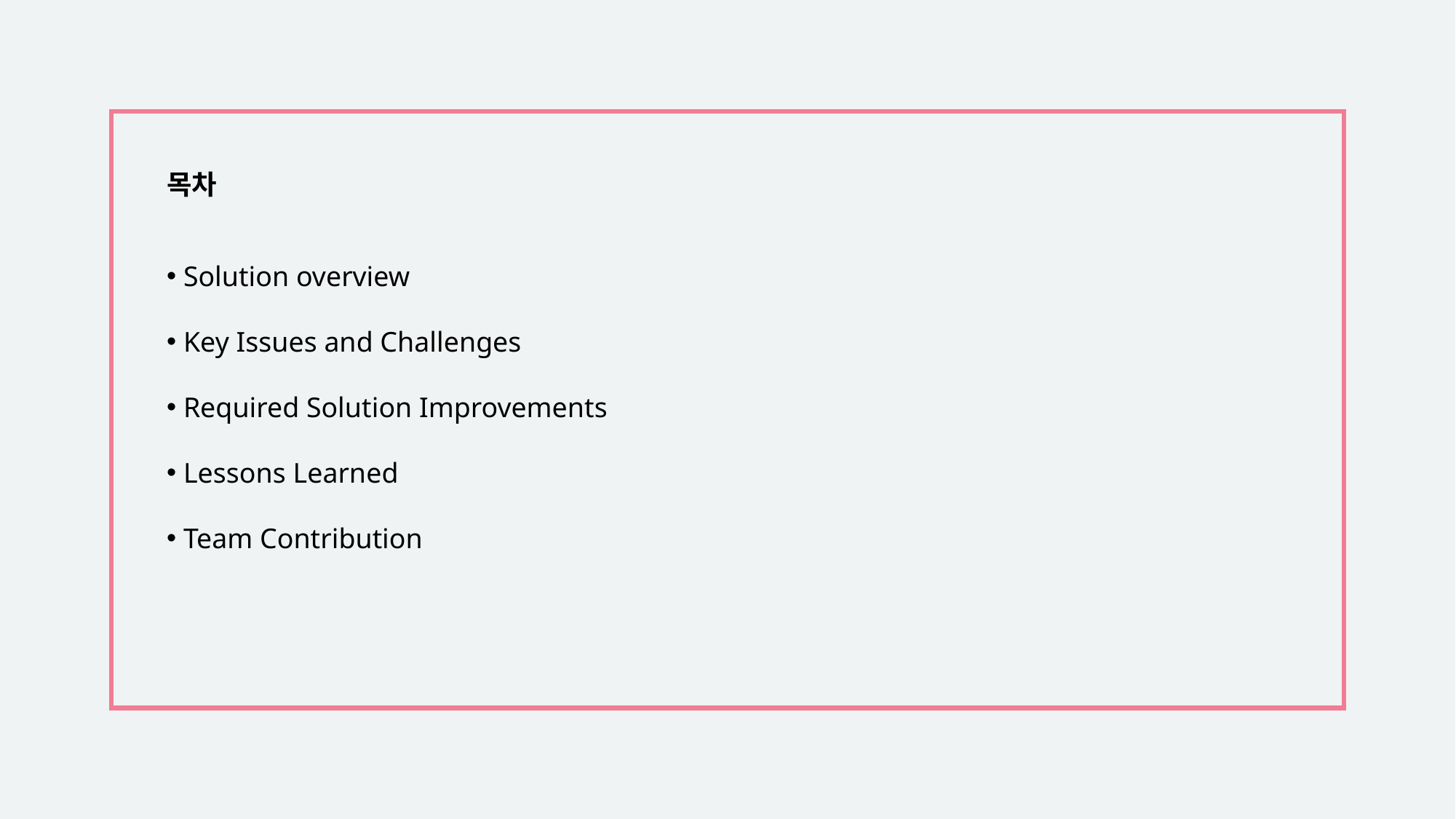

목차

 Solution overview
 Key Issues and Challenges
 Required Solution Improvements
 Lessons Learned
 Team Contribution